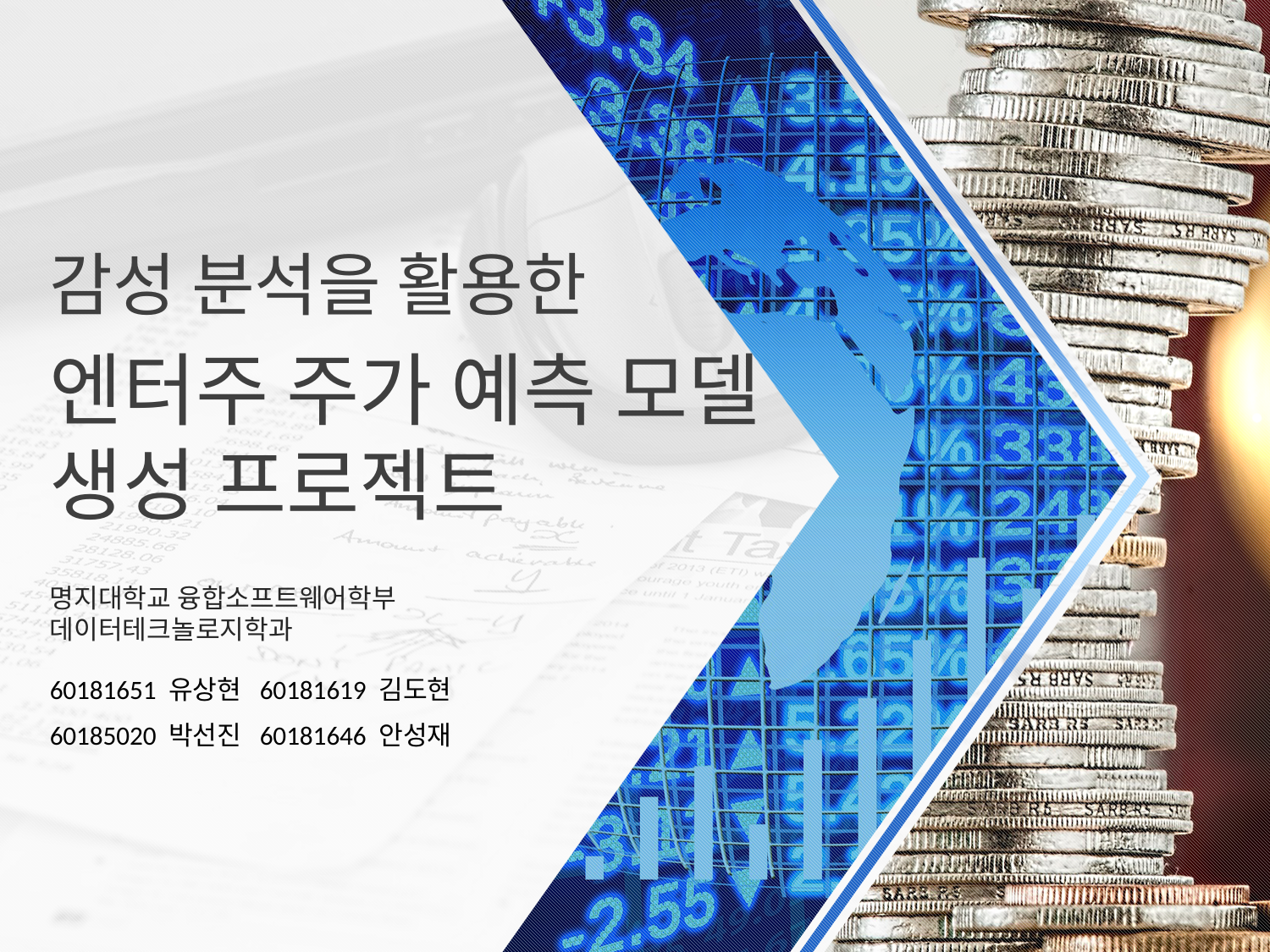

감성 분석을 활용한
엔터주 주가 예측 모델
생성 프로젝트
명지대학교 융합소프트웨어학부 데이터테크놀로지학과

60181651 유상현  60181619 김도현
60185020 박선진  60181646 안성재